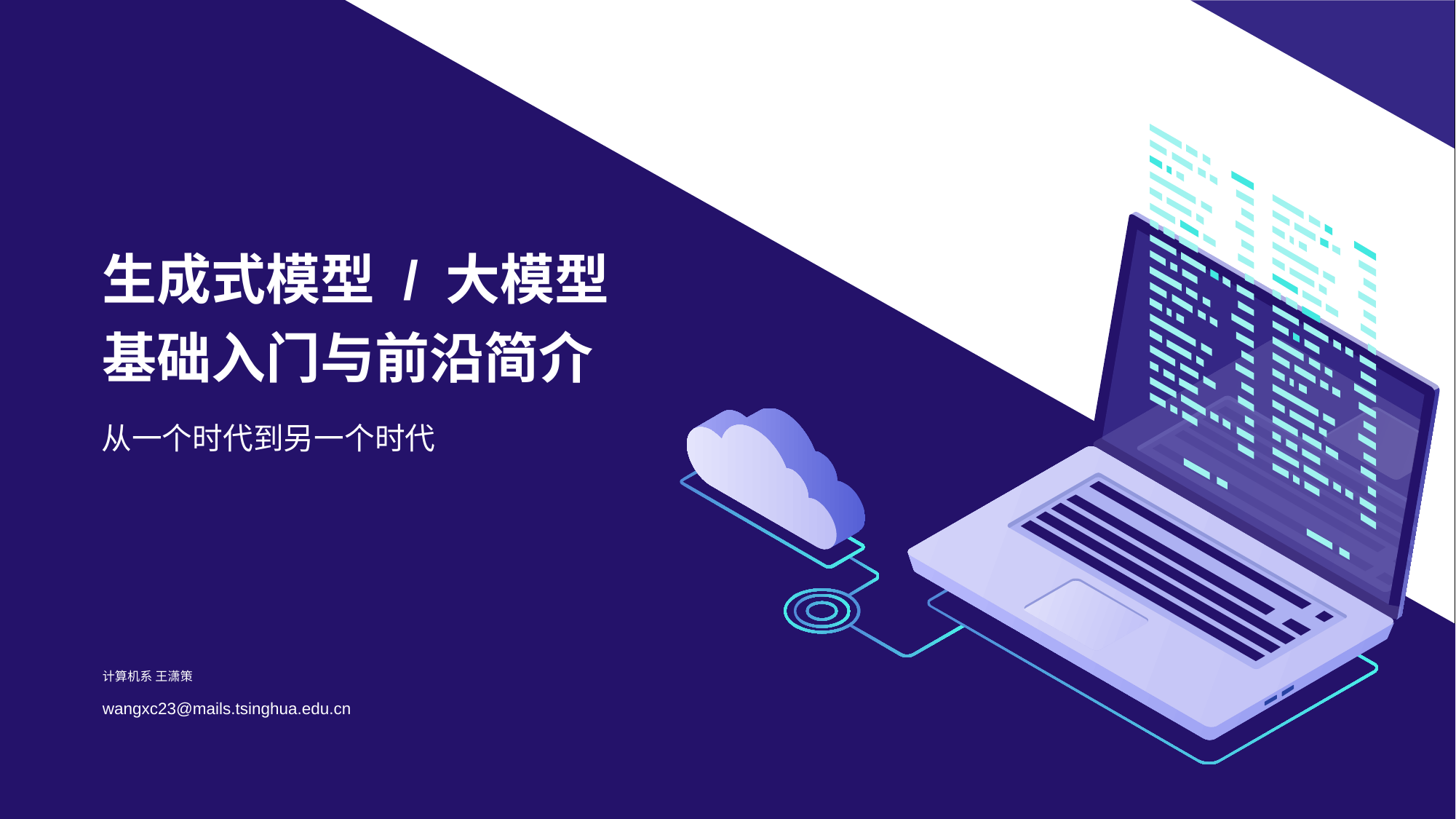

# 生成式模型 / 大模型 基础入门与前沿简介
从一个时代到另一个时代
计算机系 王潇策
wangxc23@mails.tsinghua.edu.cn